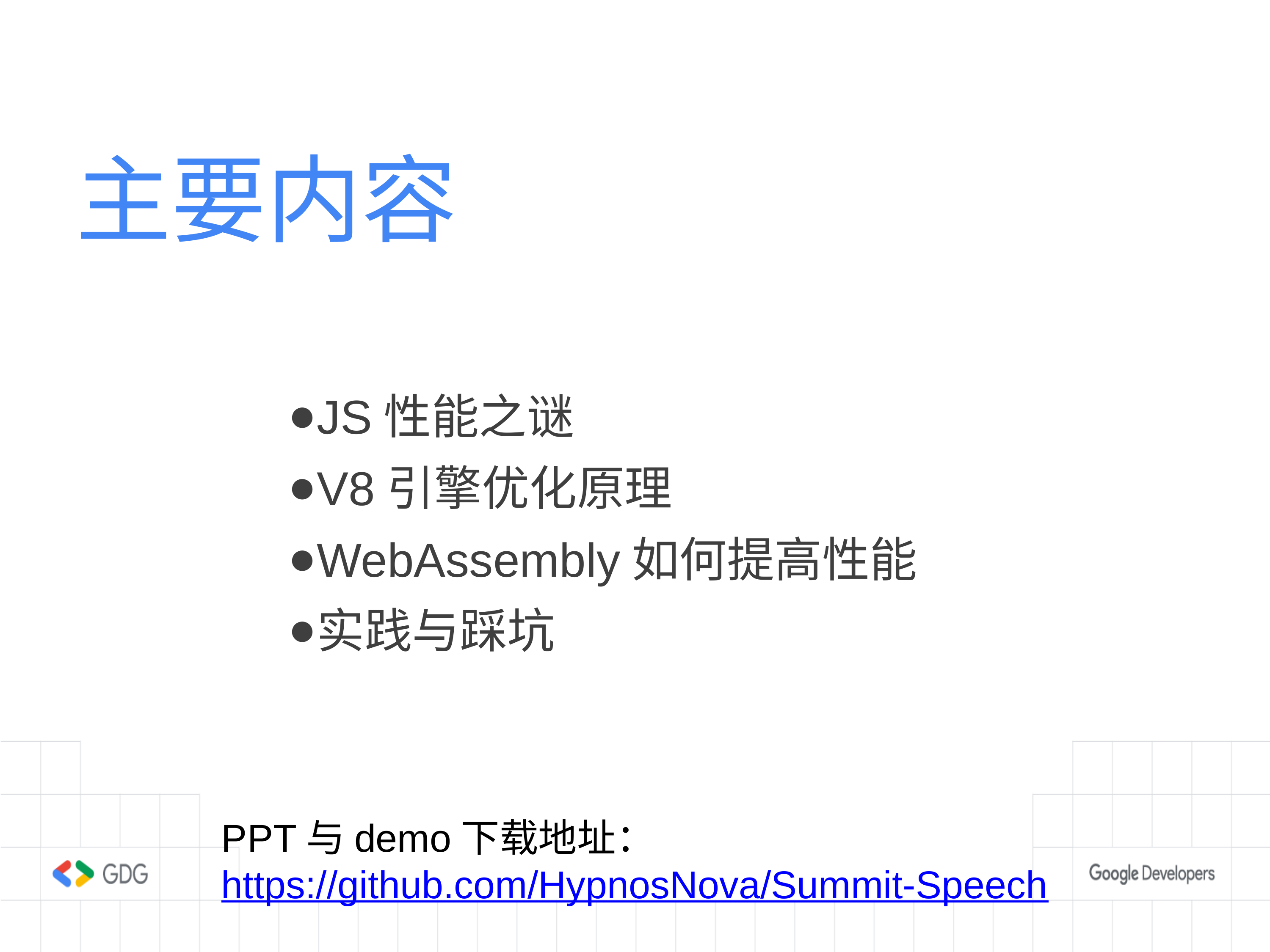

# 主要内容
JS性能之谜
V8引擎优化原理
WebAssembly如何提高性能
实践与踩坑
PPT与demo下载地址：
https://github.com/HypnosNova/Summit-Speech